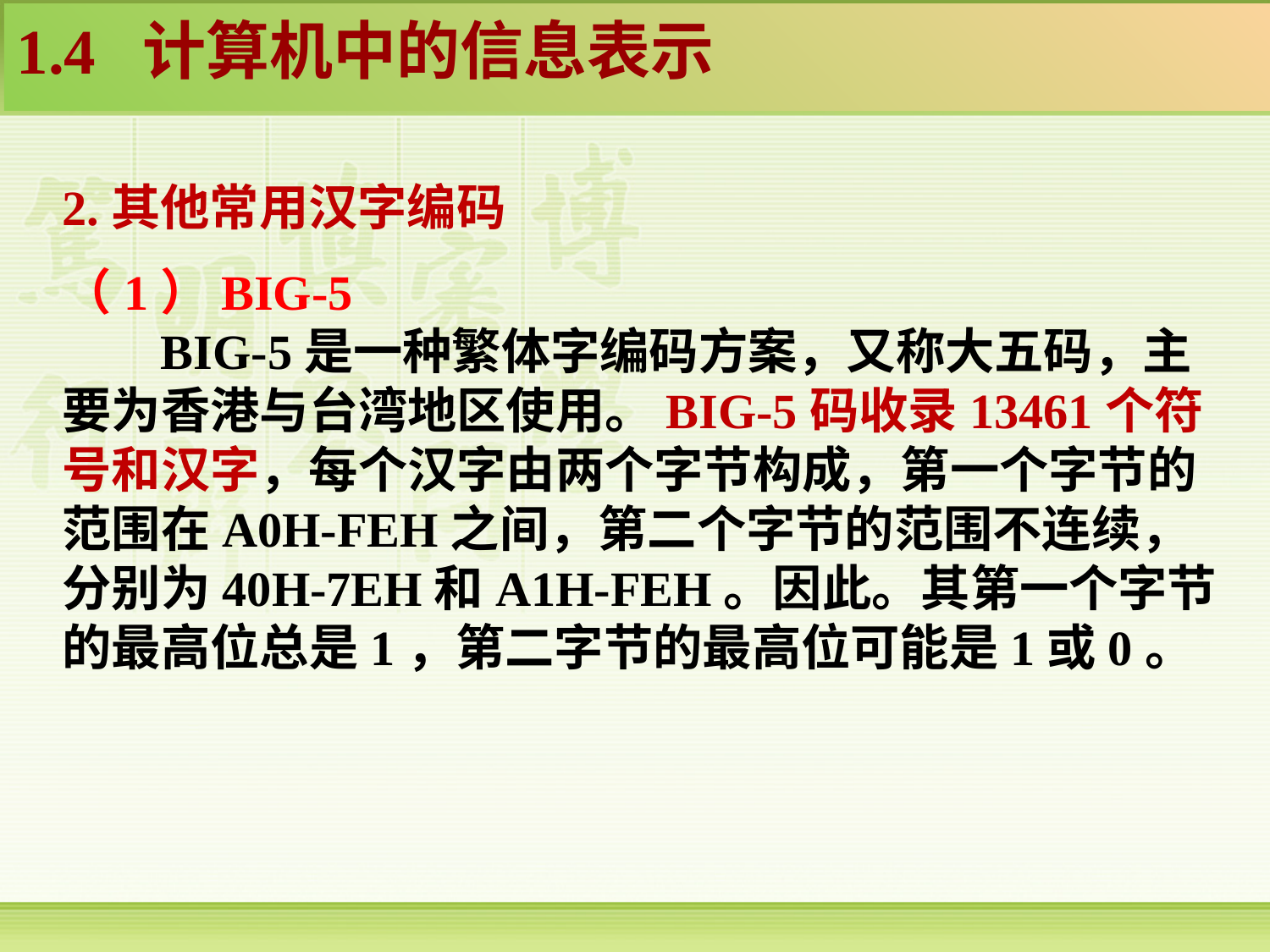

1.4  计算机中的信息表示
2.其他常用汉字编码

（1）BIG-5
        BIG-5是一种繁体字编码方案，又称大五码，主要为香港与台湾地区使用。BIG-5码收录13461个符号和汉字，每个汉字由两个字节构成，第一个字节的范围在A0H-FEH之间，第二个字节的范围不连续，分别为40H-7EH和A1H-FEH。因此。其第一个字节的最高位总是1，第二字节的最高位可能是1或0。

75